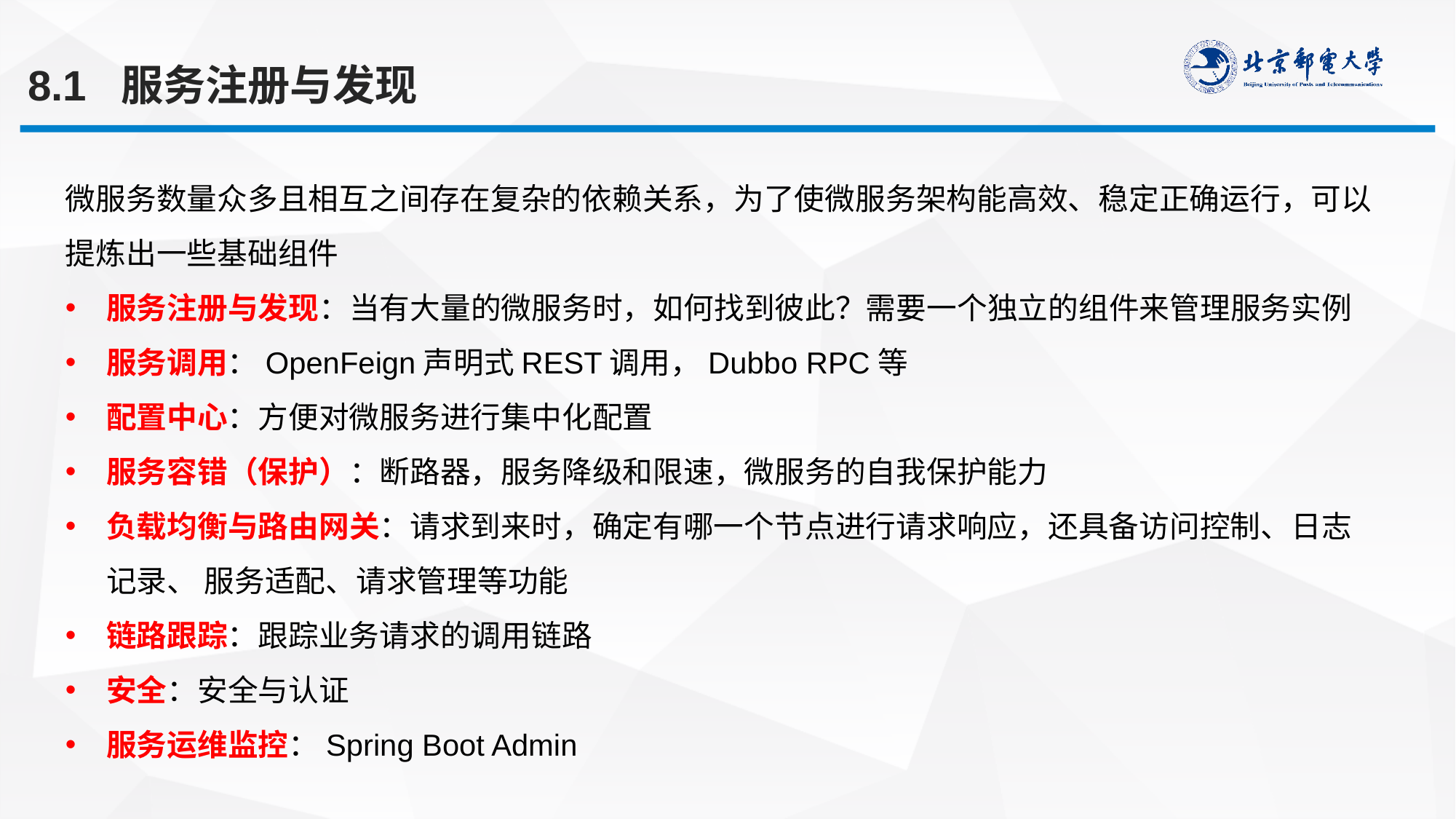

8.1  服务注册与发现

微服务数量众多且相互之间存在复杂的依赖关系，为了使微服务架构能高效、稳定正确运行，可以提炼出一些基础组件
服务注册与发现：当有大量的微服务时，如何找到彼此？需要一个独立的组件来管理服务实例
服务调用：OpenFeign声明式REST调用，Dubbo RPC等
配置中心：方便对微服务进行集中化配置
服务容错（保护）：断路器，服务降级和限速，微服务的自我保护能力
负载均衡与路由网关：请求到来时，确定有哪一个节点进行请求响应，还具备访问控制、日志记录、 服务适配、请求管理等功能
链路跟踪：跟踪业务请求的调用链路
安全：安全与认证
服务运维监控：Spring Boot Admin